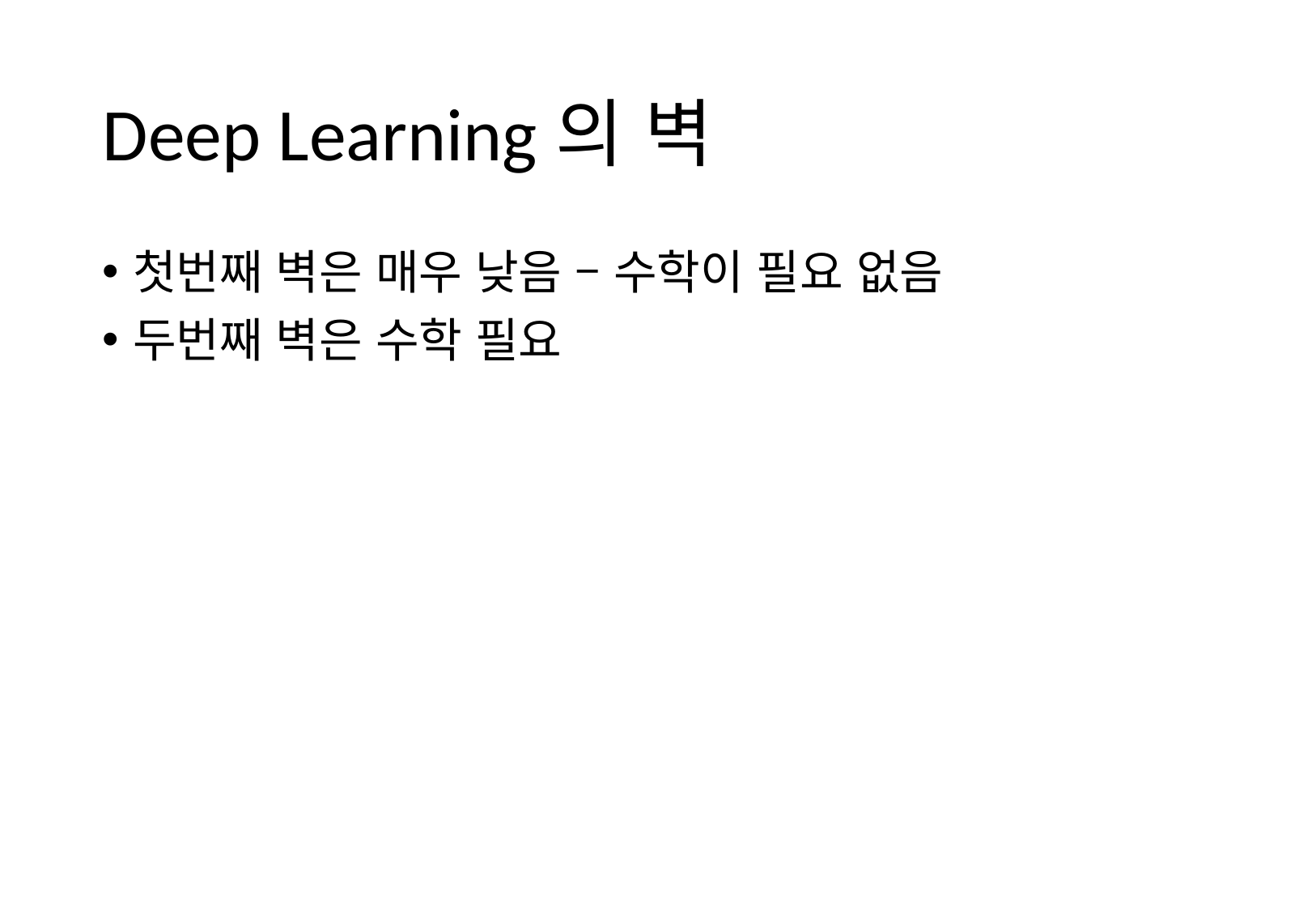

# Deep Learning의 벽
첫번째 벽은 매우 낮음 – 수학이 필요 없음
두번째 벽은 수학 필요